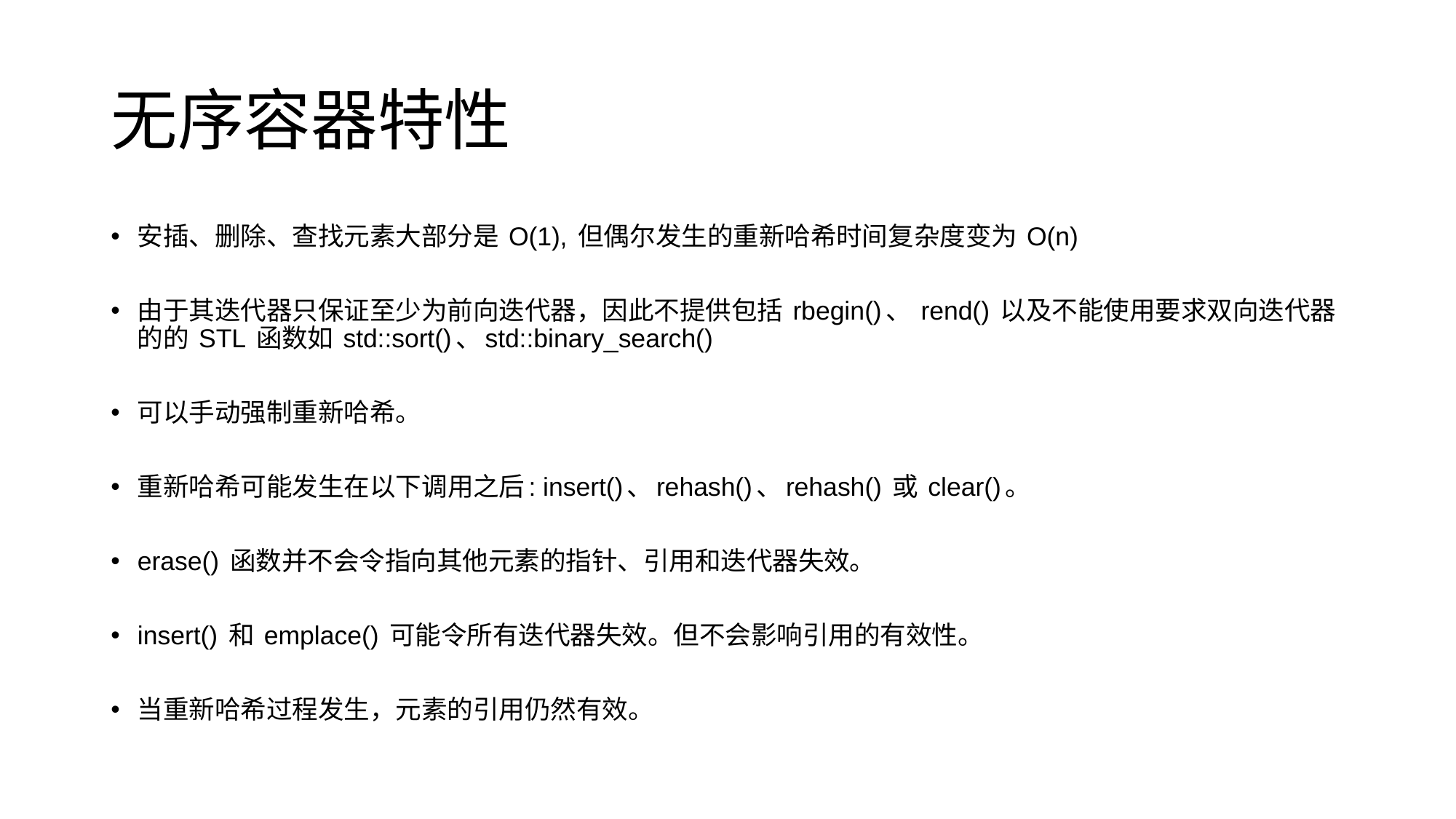

# 无序容器特性
安插、删除、查找元素大部分是 O(1), 但偶尔发生的重新哈希时间复杂度变为 O(n)

由于其迭代器只保证至少为前向迭代器，因此不提供包括 rbegin()、 rend() 以及不能使用要求双向迭代器的的 STL 函数如 std::sort()、std::binary_search()

可以手动强制重新哈希。

重新哈希可能发生在以下调用之后: insert()、rehash()、rehash() 或 clear()。

erase() 函数并不会令指向其他元素的指针、引用和迭代器失效。

insert() 和 emplace() 可能令所有迭代器失效。但不会影响引用的有效性。

当重新哈希过程发生，元素的引用仍然有效。